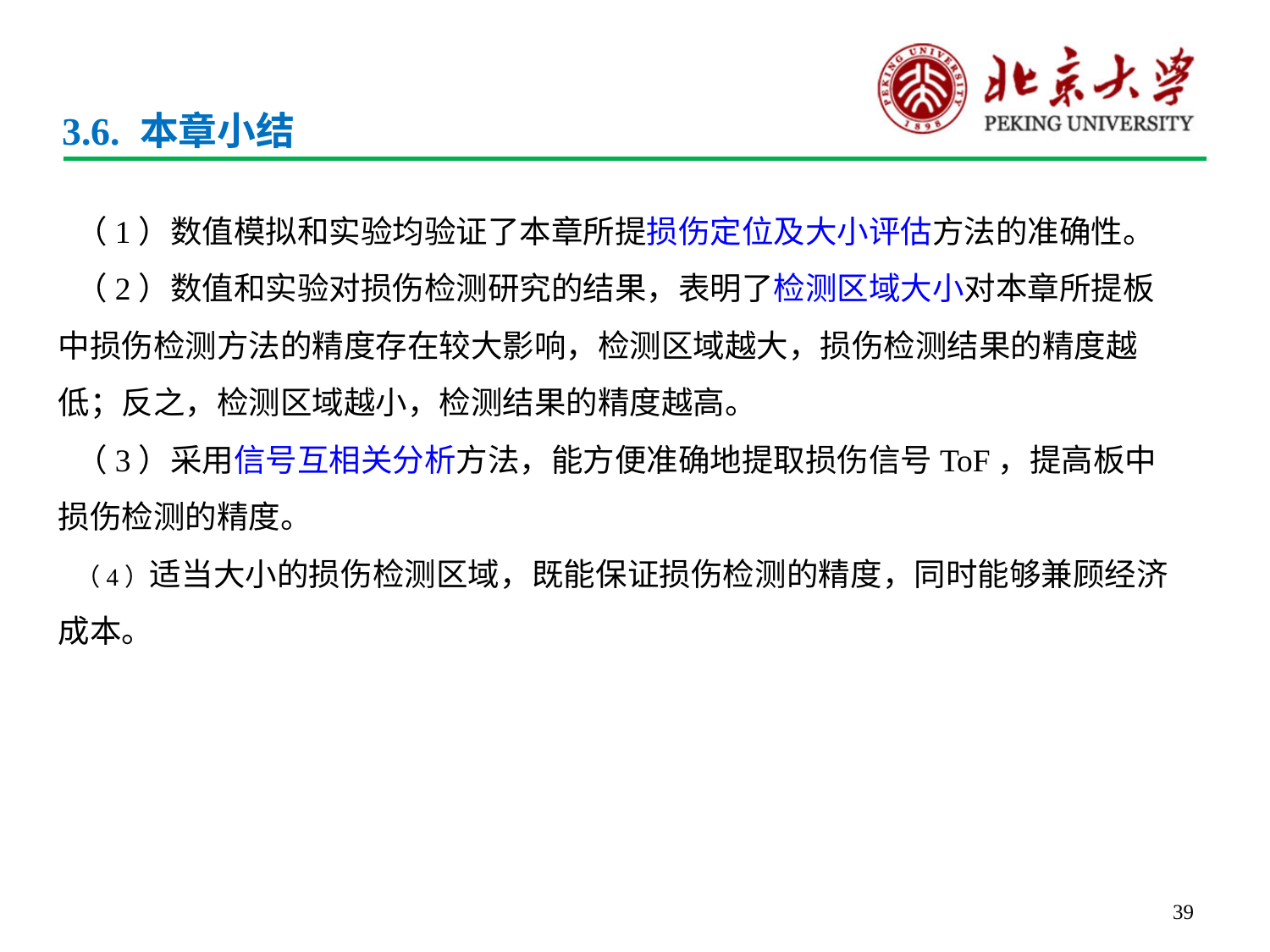

# 3.6. 本章小结
（1）数值模拟和实验均验证了本章所提损伤定位及大小评估方法的准确性。
（2）数值和实验对损伤检测研究的结果，表明了检测区域大小对本章所提板中损伤检测方法的精度存在较大影响，检测区域越大，损伤检测结果的精度越低；反之，检测区域越小，检测结果的精度越高。
（3）采用信号互相关分析方法，能方便准确地提取损伤信号ToF，提高板中损伤检测的精度。
（4）适当大小的损伤检测区域，既能保证损伤检测的精度，同时能够兼顾经济成本。
39